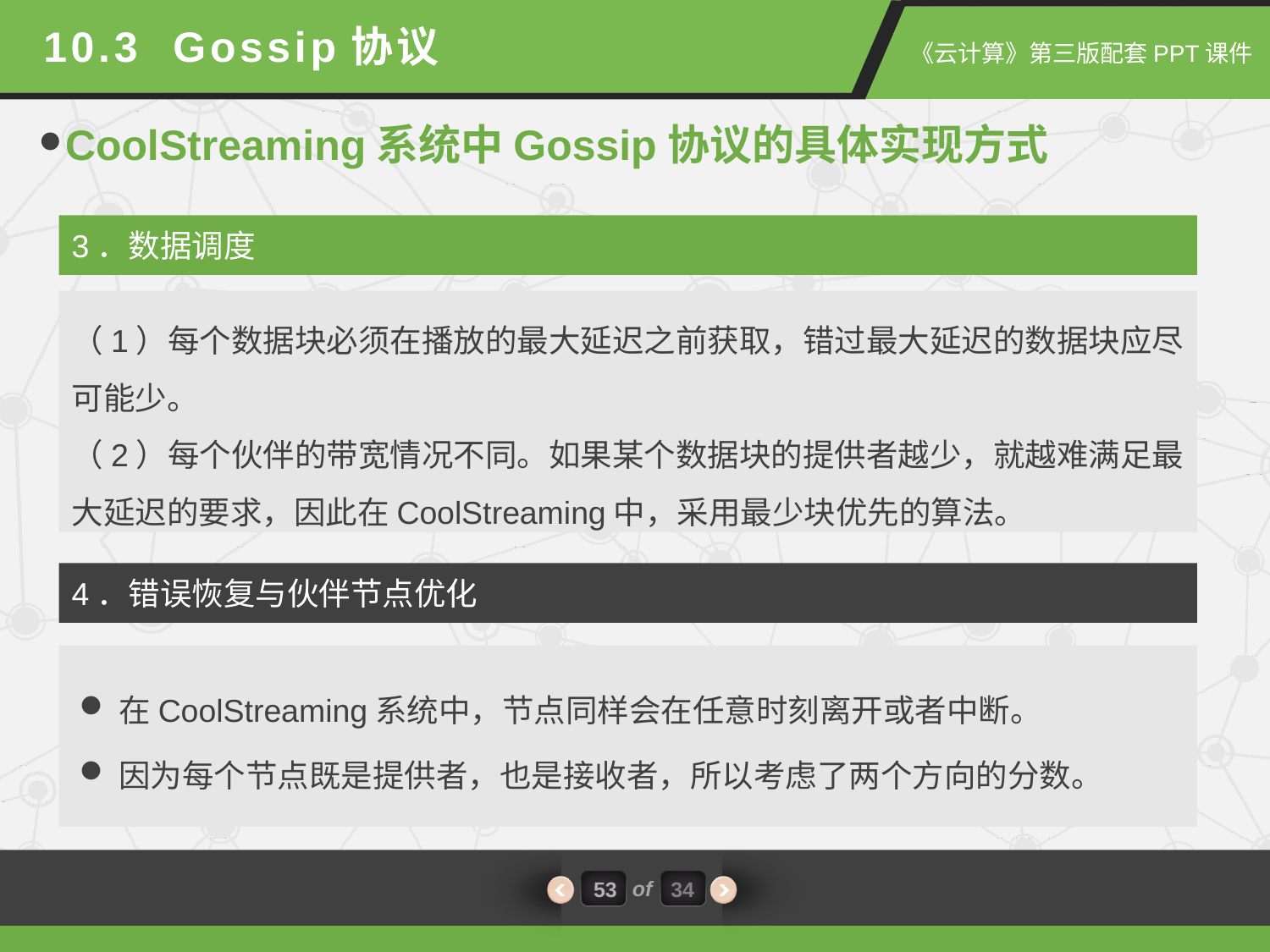

10.3  Gossip协议
CoolStreaming系统中Gossip协议的具体实现方式

3．数据调度

（1）每个数据块必须在播放的最大延迟之前获取，错过最大延迟的数据块应尽可能少。
（2）每个伙伴的带宽情况不同。如果某个数据块的提供者越少，就越难满足最大延迟的要求，因此在CoolStreaming中，采用最少块优先的算法。
4．错误恢复与伙伴节点优化

在CoolStreaming系统中，节点同样会在任意时刻离开或者中断。
因为每个节点既是提供者，也是接收者，所以考虑了两个方向的分数。
53